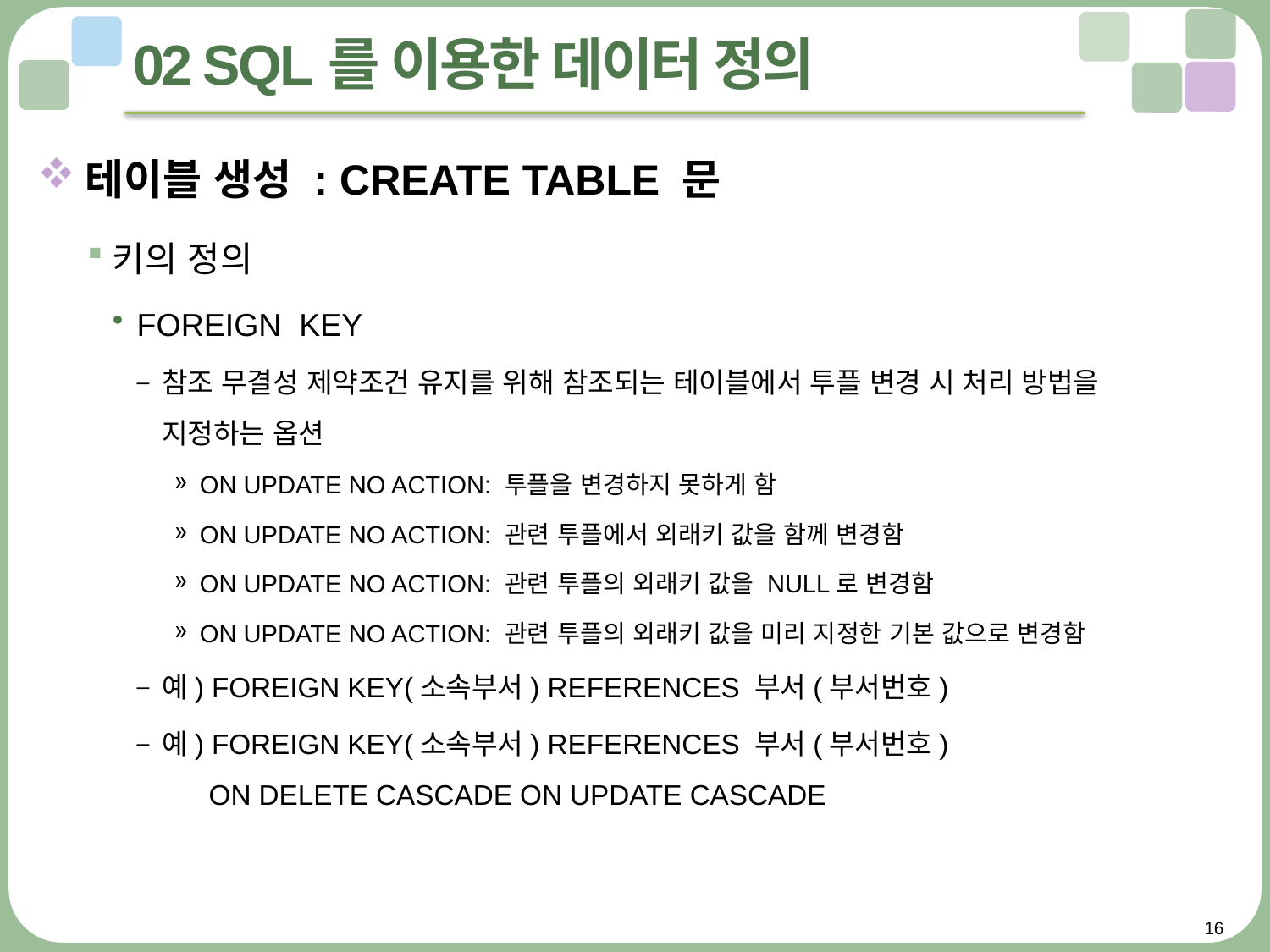

# 02 SQL를 이용한 데이터 정의
테이블 생성 : CREATE TABLE 문
키의 정의
FOREIGN  KEY
참조 무결성 제약조건 유지를 위해 참조되는 테이블에서 투플 변경 시 처리 방법을
지정하는 옵션
ON UPDATE NO ACTION: 투플을 변경하지 못하게 함
ON UPDATE NO ACTION: 관련 투플에서 외래키 값을 함께 변경함
ON UPDATE NO ACTION: 관련 투플의 외래키 값을 NULL로 변경함
ON UPDATE NO ACTION: 관련 투플의 외래키 값을 미리 지정한 기본 값으로 변경함
예) FOREIGN KEY(소속부서) REFERENCES 부서(부서번호)
예) FOREIGN KEY(소속부서) REFERENCES 부서(부서번호)
      ON DELETE CASCADE ON UPDATE CASCADE